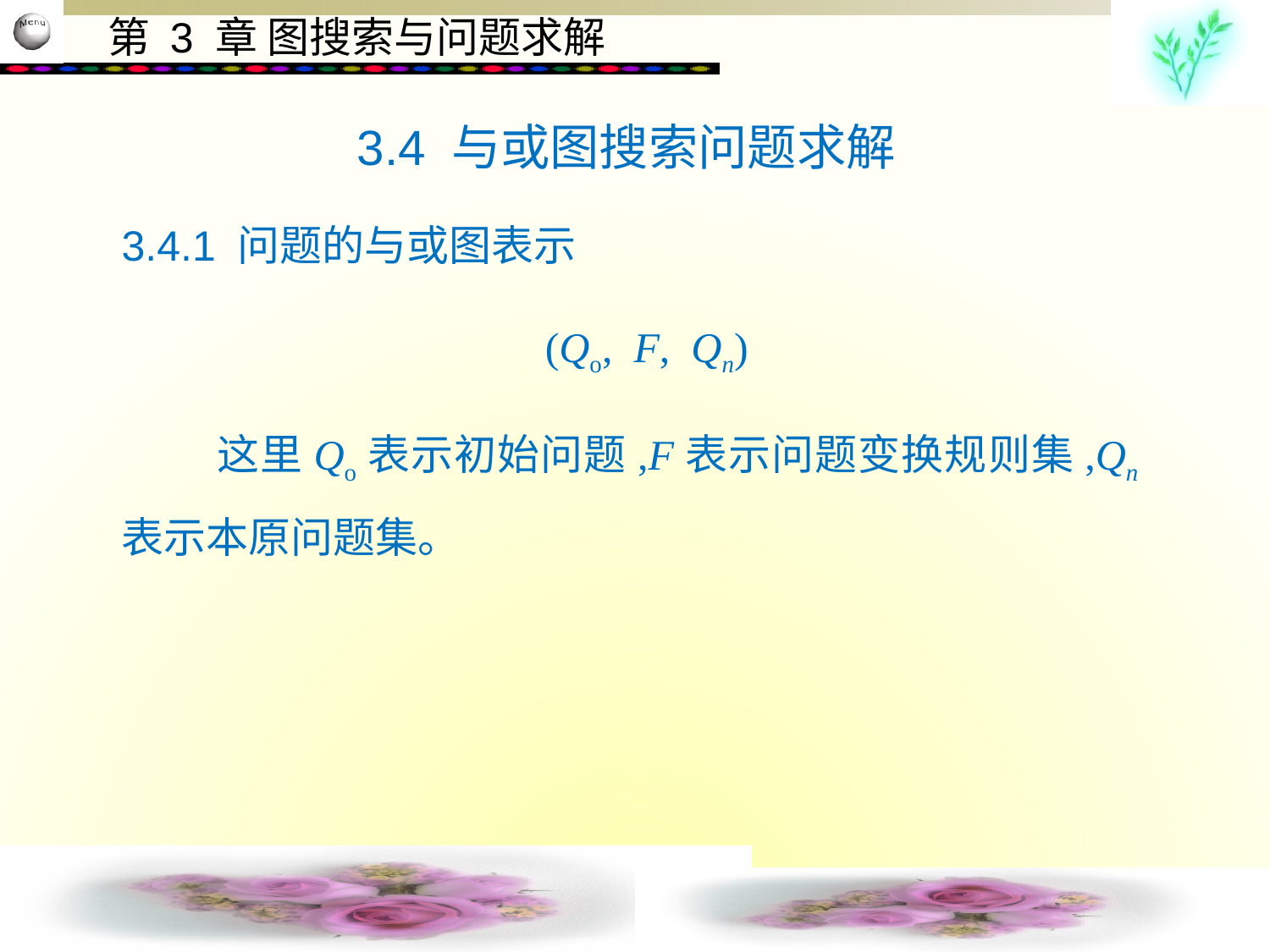

3.4 与或图搜索问题求解
3.4.1 问题的与或图表示

                                        (Qo,  F,  Qn)
        这里Qo表示初始问题,F表示问题变换规则集,Qn表示本原问题集。